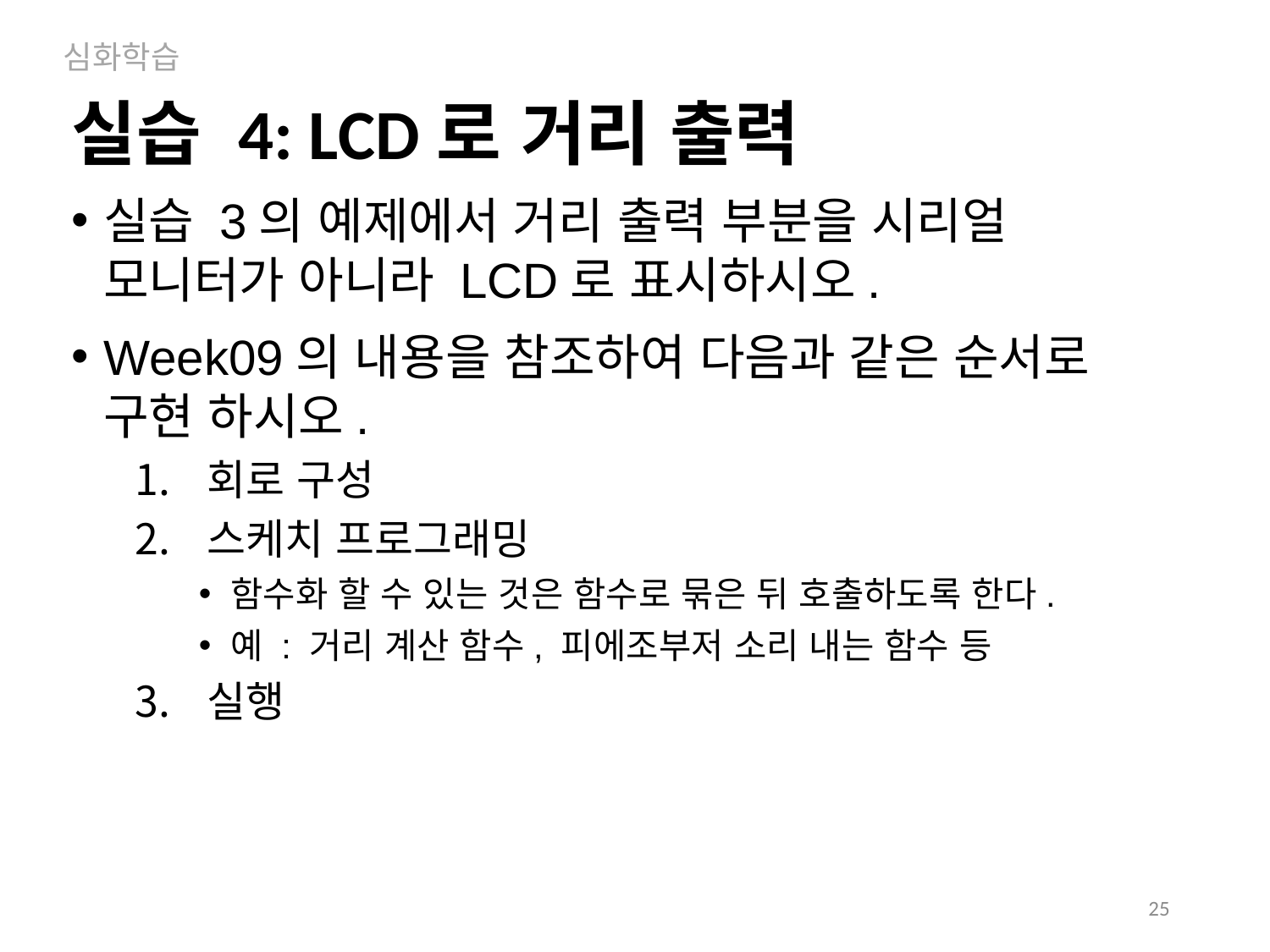

심화학습
# 실습 4: LCD로 거리 출력
실습 3의 예제에서 거리 출력 부분을 시리얼 모니터가 아니라 LCD로 표시하시오.
Week09의 내용을 참조하여 다음과 같은 순서로 구현 하시오.
회로 구성
스케치 프로그래밍
함수화 할 수 있는 것은 함수로 묶은 뒤 호출하도록 한다.
예 : 거리 계산 함수, 피에조부저 소리 내는 함수 등
실행
25